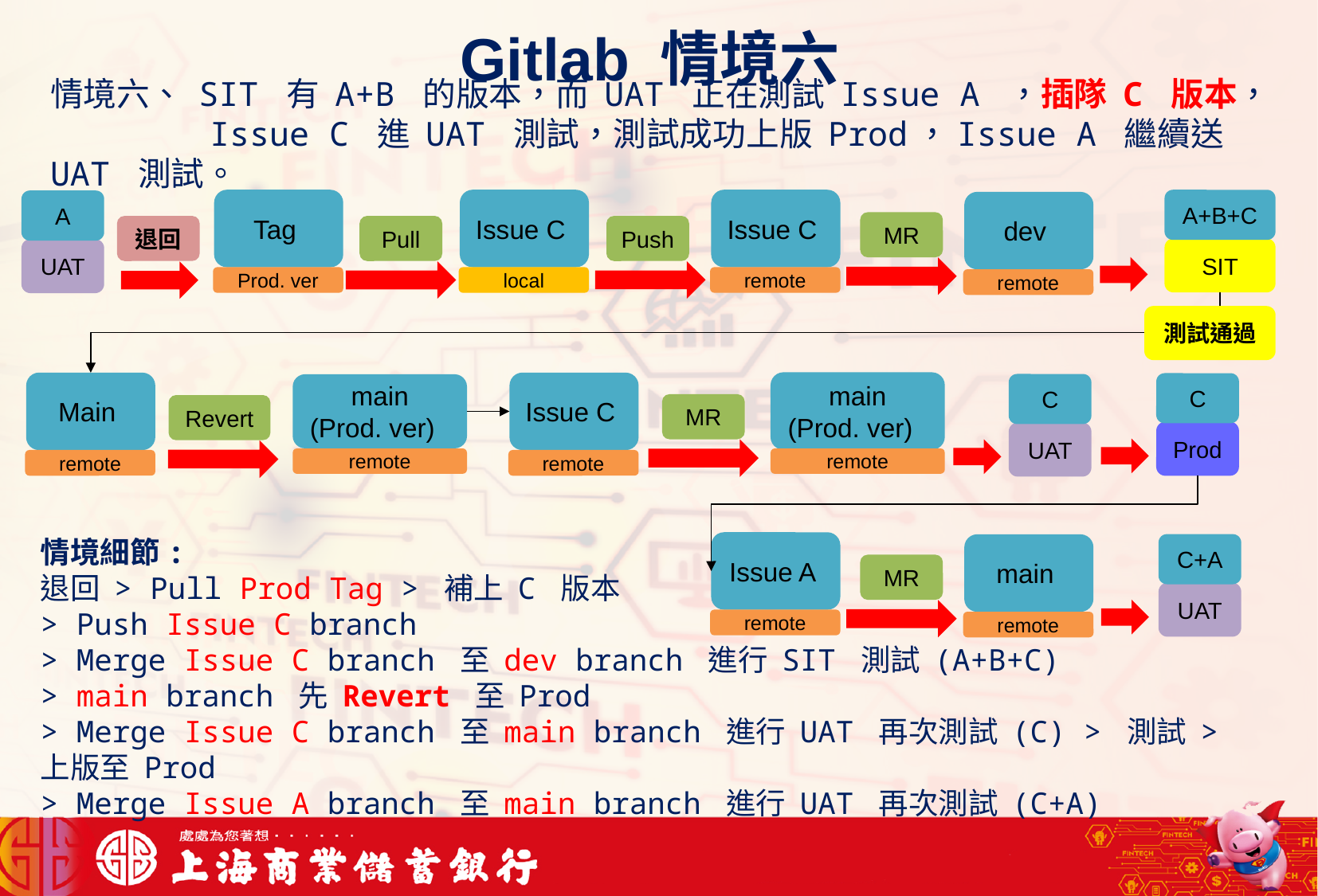

Gitlab 情境六
情境六、 SIT 有 A+B 的版本，而 UAT 正在測試 Issue A ，插隊 C 版本，
        Issue C 進 UAT 測試，測試成功上版 Prod，Issue A 繼續送 UAT 測試。
Tag
Issue C
Issue C
A+B+C
A
dev
MR
退回
Pull
Push
SIT
UAT

Prod. ver
local
remote
remote
測試通過
main
(Prod. ver)
Issue C
Main
C
C
main
(Prod. ver)
MR
Revert
Prod
UAT

remote
remote
remote
remote
情境細節:
退回 > Pull Prod Tag > 補上 C 版本
> Push Issue C branch
> Merge Issue C branch 至 dev branch 進行 SIT 測試 (A+B+C)
> main branch 先 Revert 至 Prod
> Merge Issue C branch 至 main branch 進行 UAT 再次測試 (C) > 測試 > 上版至 Prod
> Merge Issue A branch 至 main branch 進行 UAT 再次測試 (C+A)
Issue A
C+A
main
MR
UAT

remote
remote